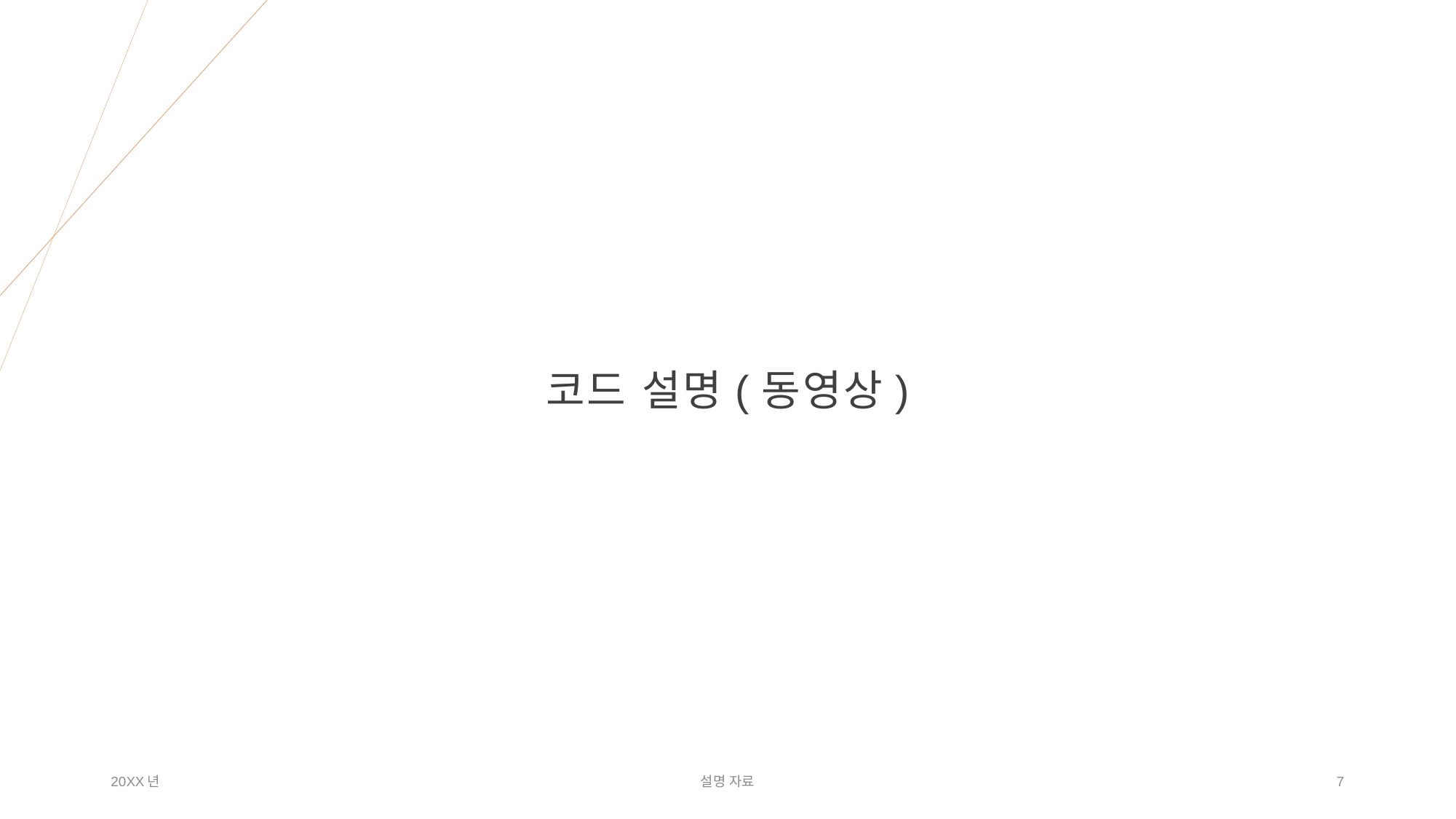

# 코드 설명(동영상)

20XX년
설명 자료
7